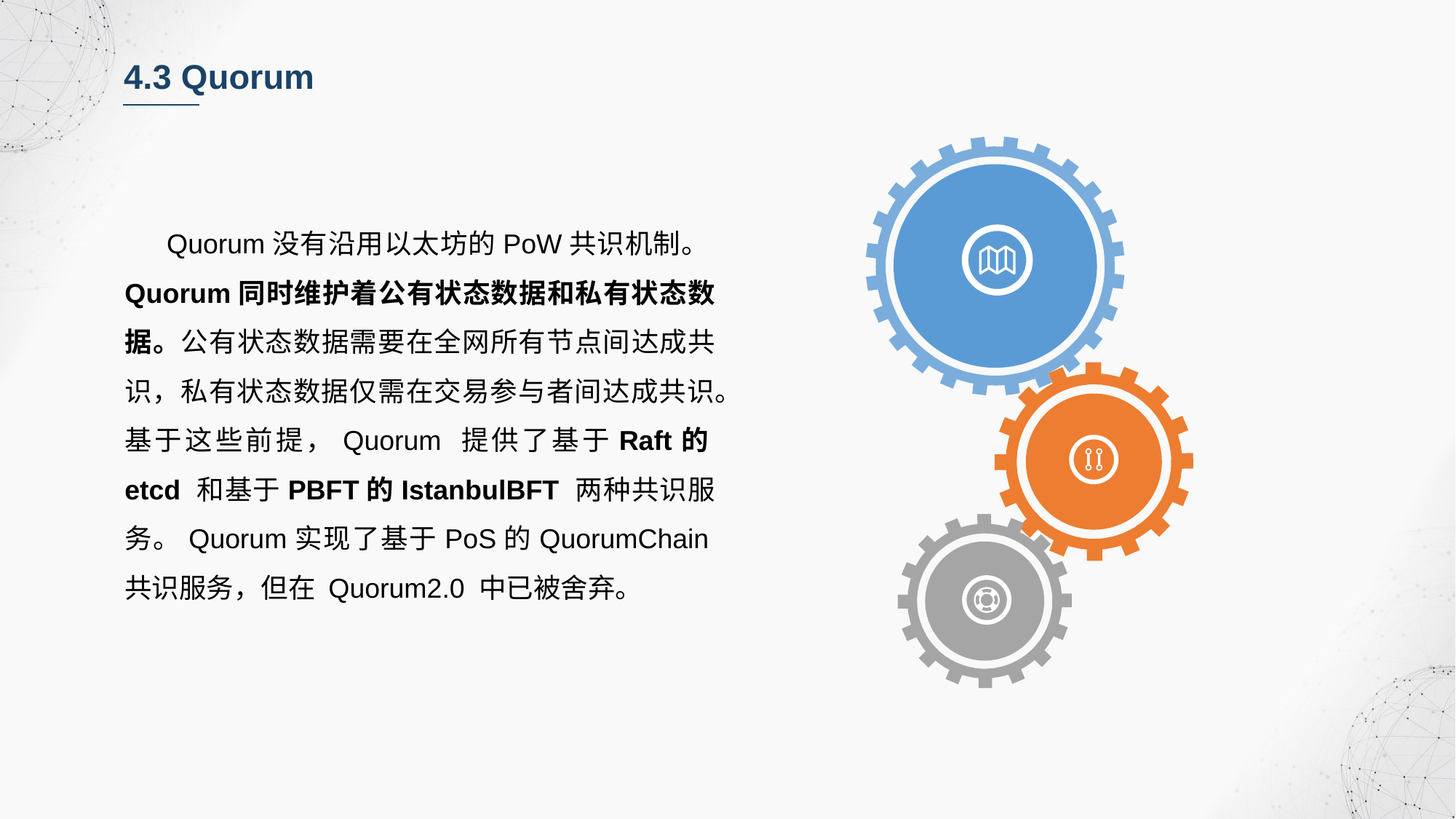

4.3 Quorum
     Quorum没有沿用以太坊的PoW共识机制。Quorum同时维护着公有状态数据和私有状态数据。公有状态数据需要在全网所有节点间达成共识，私有状态数据仅需在交易参与者间达成共识。基于这些前提，Quorum 提供了基于Raft的etcd 和基于PBFT的IstanbulBFT 两种共识服务。Quorum实现了基于PoS的QuorumChain共识服务，但在 Quorum2.0 中已被舍弃。